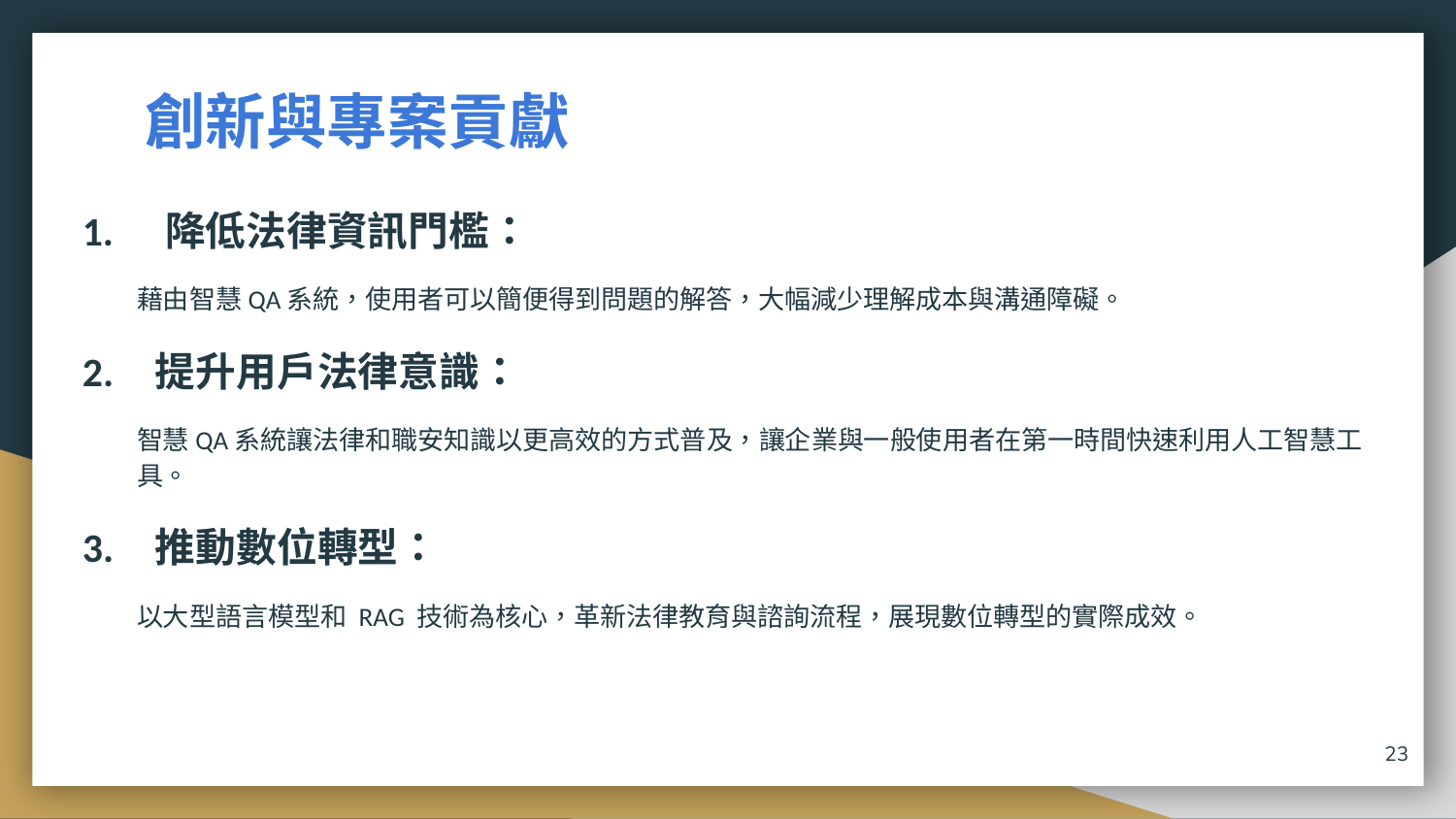

# 創新與專案貢獻
  降低法律資訊門檻：
藉由智慧QA系統，使用者可以簡便得到問題的解答，大幅減少理解成本與溝通障礙。
提升用戶法律意識：
智慧QA系統讓法律和職安知識以更高效的方式普及，讓企業與一般使用者在第一時間快速利用人工智慧工具。
推動數位轉型：
以大型語言模型和 RAG 技術為核心，革新法律教育與諮詢流程，展現數位轉型的實際成效。
23